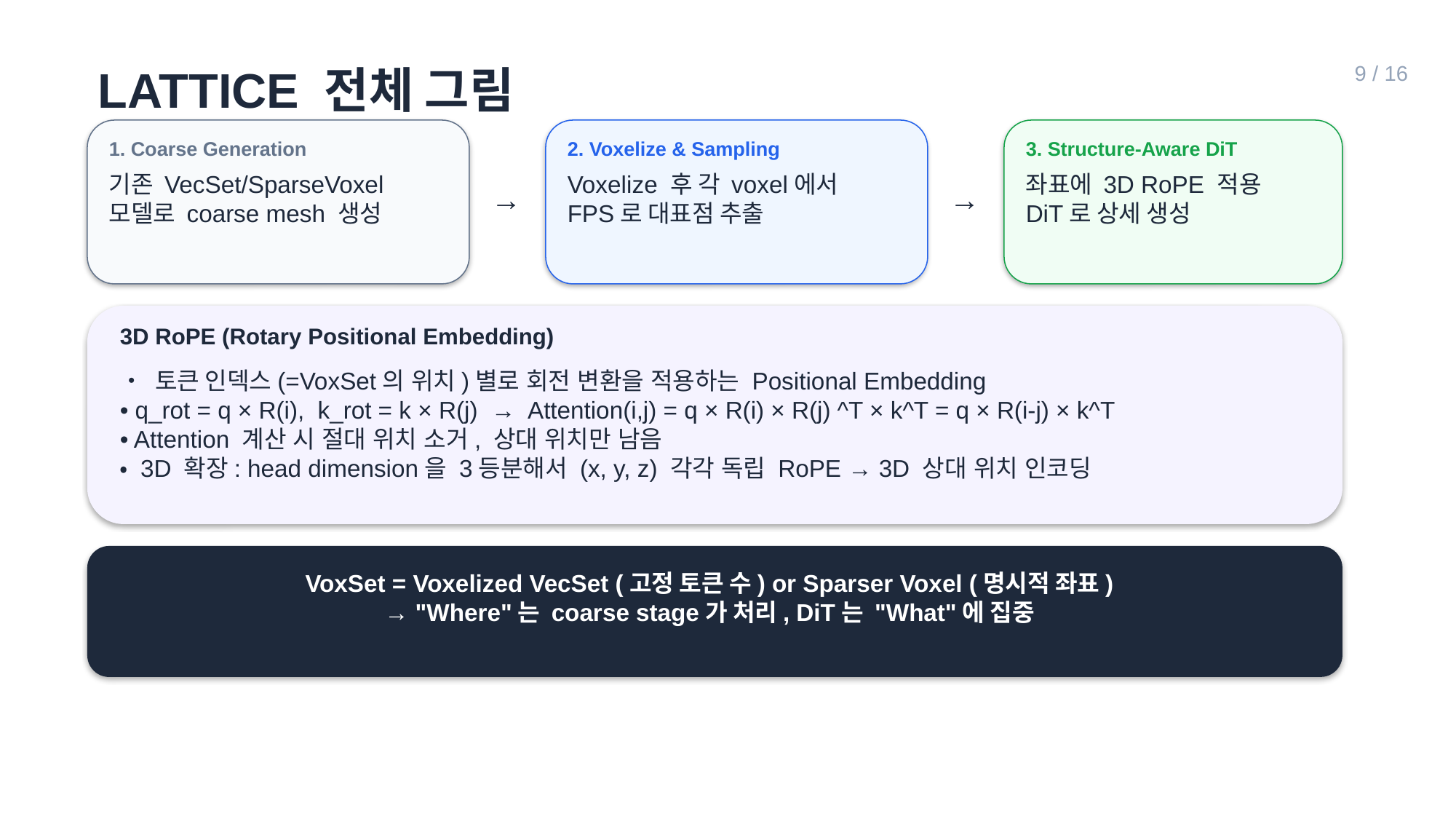

LATTICE 전체 그림
9 / 16

1. Coarse Generation
2. Voxelize & Sampling
3. Structure-Aware DiT
기존 VecSet/SparseVoxel
모델로 coarse mesh 생성
Voxelize 후 각 voxel에서
FPS로 대표점 추출
좌표에 3D RoPE 적용
DiT로 상세 생성
→
→

3D RoPE (Rotary Positional Embedding)
• 토큰 인덱스(=VoxSet의 위치)별로 회전 변환을 적용하는 Positional Embedding
• q_rot = q × R(i),  k_rot = k × R(j)  →  Attention(i,j) = q × R(i) × R(j) ^T × k^T = q × R(i-j) × k^T
• Attention 계산 시 절대 위치 소거, 상대 위치만 남음
• 3D 확장: head dimension을 3등분해서 (x, y, z) 각각 독립 RoPE → 3D 상대 위치 인코딩

VoxSet = Voxelized VecSet (고정 토큰 수) or Sparser Voxel (명시적 좌표)
→ "Where"는 coarse stage가 처리, DiT는 "What"에 집중